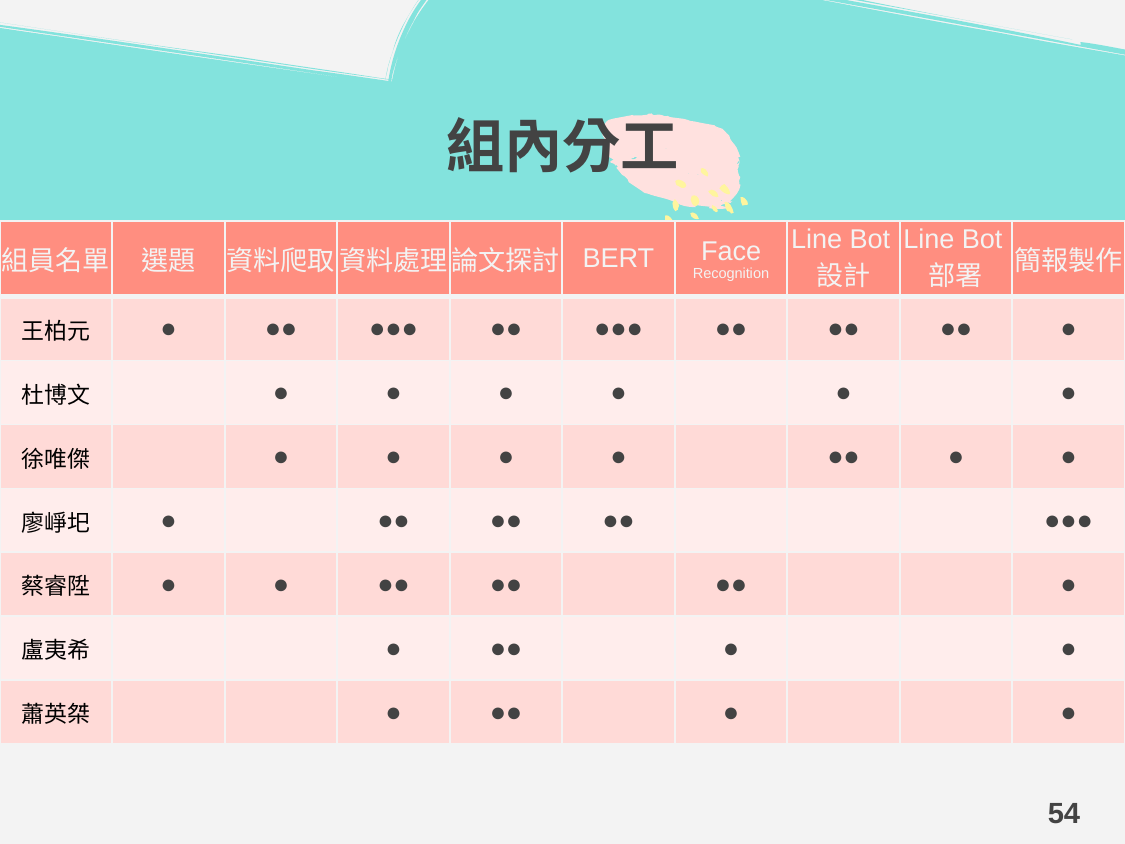

# 組內分工
| 組員名單 | 選題 | 資料爬取 | 資料處理 | 論文探討 | BERT | Face Recognition | Line Bot設計 | Line Bot部署 | 簡報製作 |
| --- | --- | --- | --- | --- | --- | --- | --- | --- | --- |
| 王柏元 | ● | ●● | ●●● | ●● | ●●● | ●● | ●● | ●● | ● |
| 杜博文 |  | ● | ● | ● | ● |  | ● |  | ● |
| 徐唯傑 |  | ● | ● | ● | ● |  | ●● | ● | ● |
| 廖崢圯 | ● |  | ●● | ●● | ●● |  |  |  | ●●● |
| 蔡睿陞 | ● | ● | ●● | ●● |  | ●● |  |  | ● |
| 盧夷希 |  |  | ● | ●● |  | ● |  |  | ● |
| 蕭英桀 |  |  | ● | ●● |  | ● |  |  | ● |
54